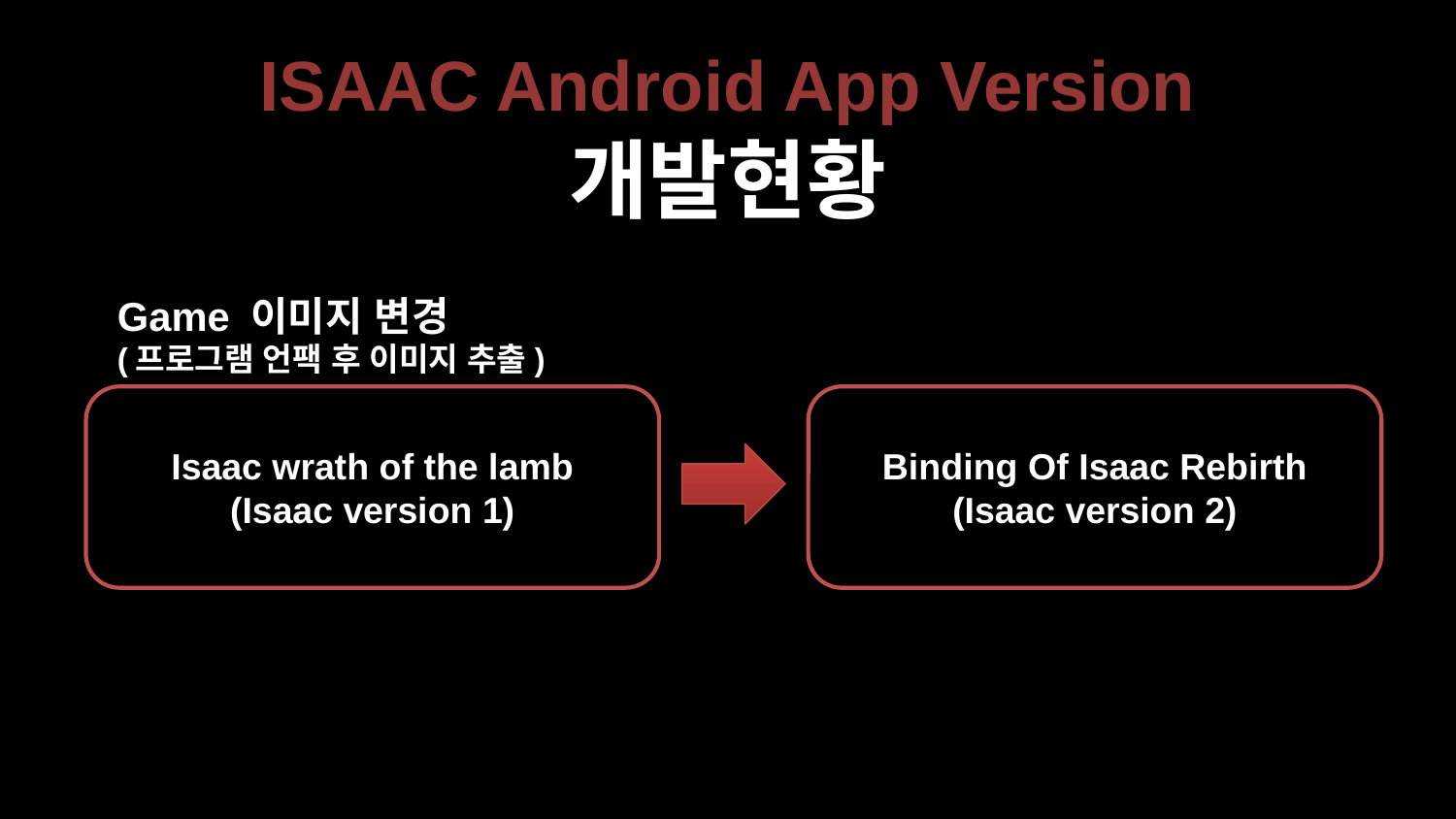

# ISAAC Android App Version 개발현황
Game 이미지 변경
(프로그램 언팩 후 이미지 추출)
Isaac wrath of the lamb
(Isaac version 1)
Binding Of Isaac Rebirth
(Isaac version 2)